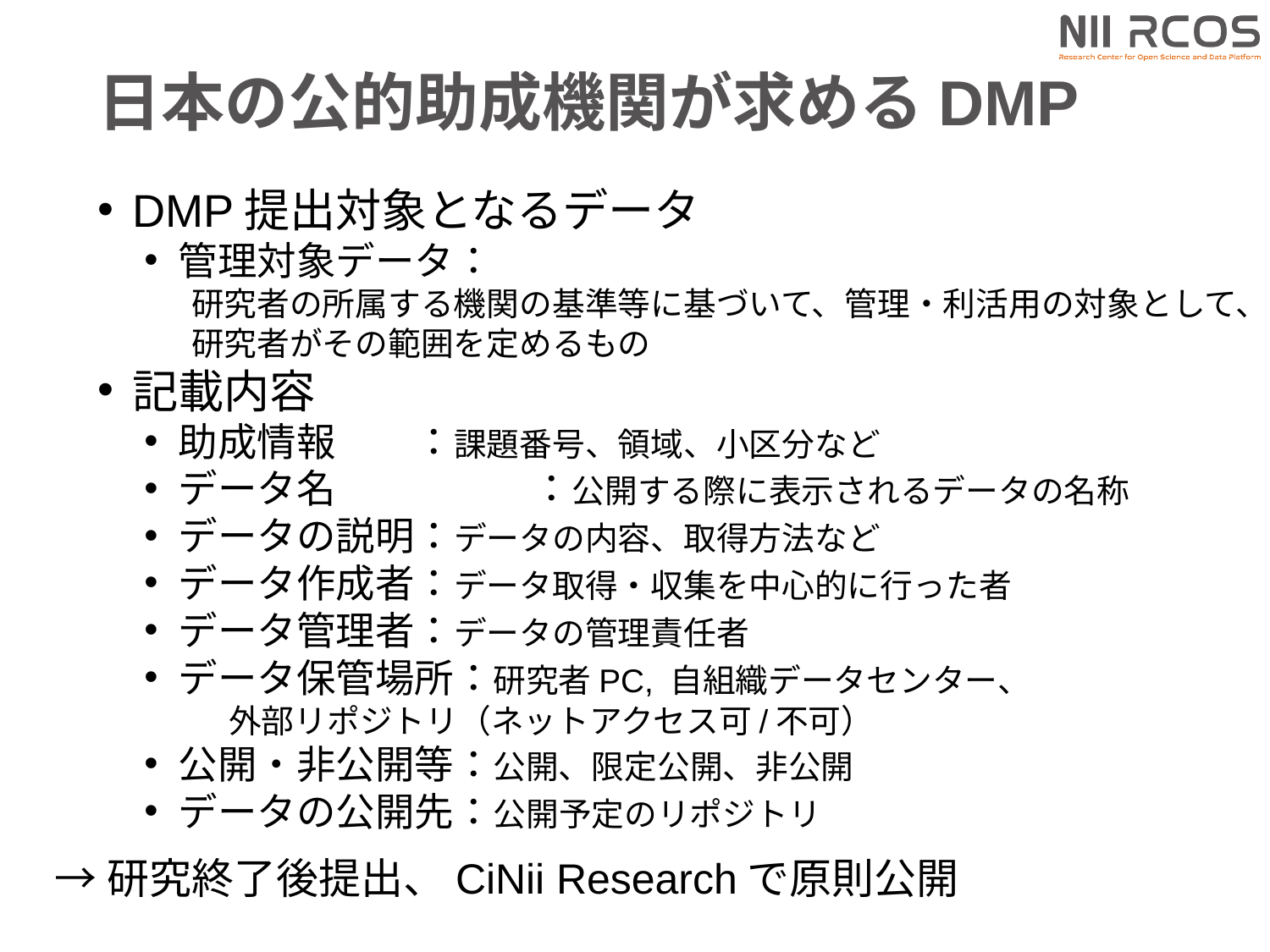

# 日本の公的助成機関が求めるDMP
DMP提出対象となるデータ
管理対象データ：
研究者の所属する機関の基準等に基づいて、管理・利活用の対象として、研究者がその範囲を定めるもの
記載内容
助成情報		：課題番号、領域、小区分など
データ名	　	：公開する際に表示されるデータの名称
データの説明	：データの内容、取得方法など
データ作成者	：データ取得・収集を中心的に行った者
データ管理者	：データの管理責任者
データ保管場所：研究者PC, 自組織データセンター、
			　  外部リポジトリ（ネットアクセス可/不可）
公開・非公開等：公開、限定公開、非公開
データの公開先：公開予定のリポジトリ
→研究終了後提出、CiNii Researchで原則公開